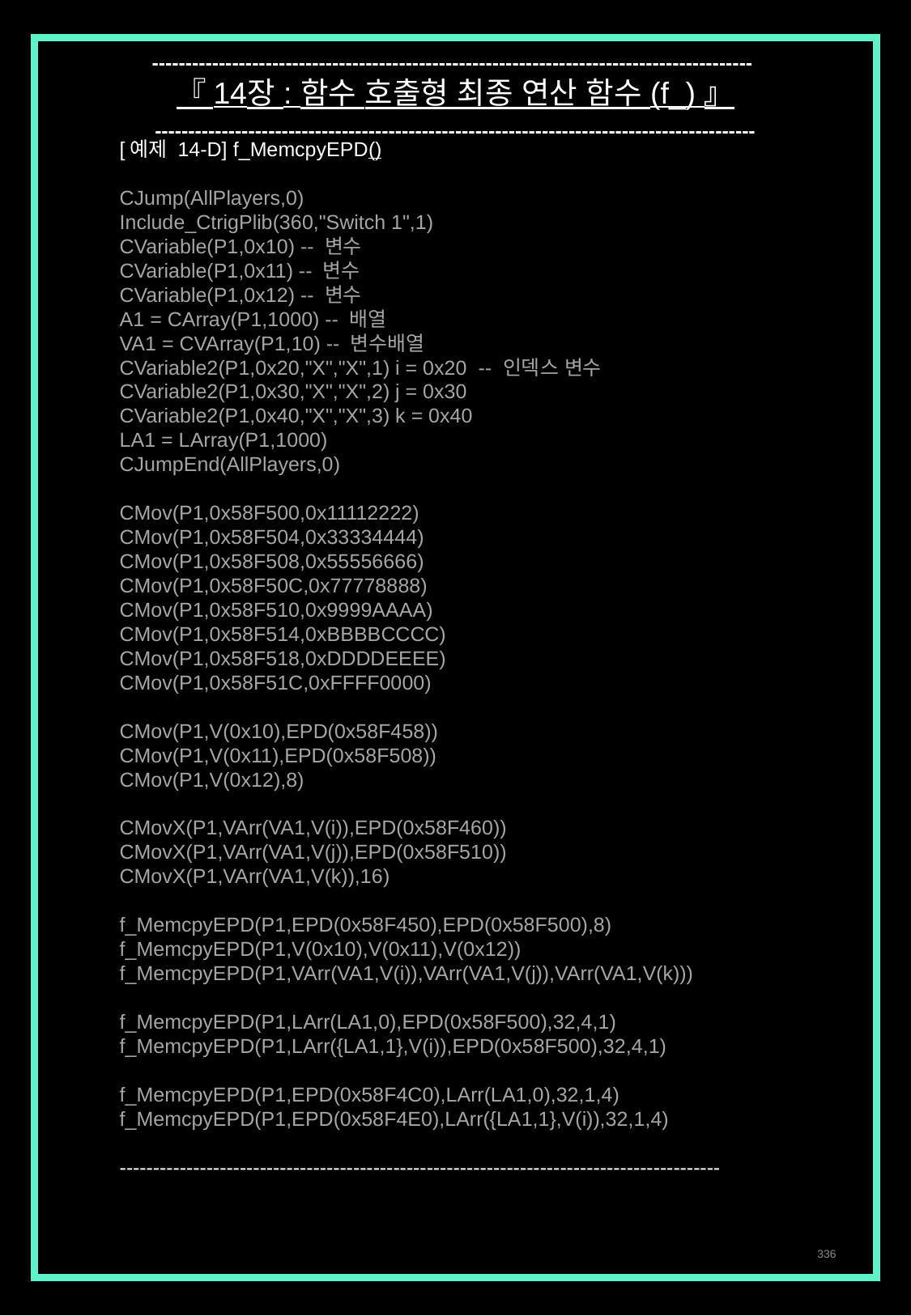

------------------------------------------------------------------------------------------
『 14장 : 함수 호출형 최종 연산 함수 (f_) 』
------------------------------------------------------------------------------------------
[예제 14-D] f_MemcpyEPD()

CJump(AllPlayers,0)
Include_CtrigPlib(360,"Switch 1",1)
CVariable(P1,0x10) -- 변수
CVariable(P1,0x11) -- 변수
CVariable(P1,0x12) -- 변수
A1 = CArray(P1,1000) -- 배열
VA1 = CVArray(P1,10) -- 변수배열
CVariable2(P1,0x20,"X","X",1) i = 0x20  -- 인덱스 변수
CVariable2(P1,0x30,"X","X",2) j = 0x30
CVariable2(P1,0x40,"X","X",3) k = 0x40
LA1 = LArray(P1,1000)
CJumpEnd(AllPlayers,0)

CMov(P1,0x58F500,0x11112222)
CMov(P1,0x58F504,0x33334444)
CMov(P1,0x58F508,0x55556666)
CMov(P1,0x58F50C,0x77778888)
CMov(P1,0x58F510,0x9999AAAA)
CMov(P1,0x58F514,0xBBBBCCCC)
CMov(P1,0x58F518,0xDDDDEEEE)
CMov(P1,0x58F51C,0xFFFF0000)

CMov(P1,V(0x10),EPD(0x58F458))
CMov(P1,V(0x11),EPD(0x58F508))
CMov(P1,V(0x12),8)

CMovX(P1,VArr(VA1,V(i)),EPD(0x58F460))
CMovX(P1,VArr(VA1,V(j)),EPD(0x58F510))
CMovX(P1,VArr(VA1,V(k)),16)

f_MemcpyEPD(P1,EPD(0x58F450),EPD(0x58F500),8)
f_MemcpyEPD(P1,V(0x10),V(0x11),V(0x12))
f_MemcpyEPD(P1,VArr(VA1,V(i)),VArr(VA1,V(j)),VArr(VA1,V(k)))

f_MemcpyEPD(P1,LArr(LA1,0),EPD(0x58F500),32,4,1)
f_MemcpyEPD(P1,LArr({LA1,1},V(i)),EPD(0x58F500),32,4,1)

f_MemcpyEPD(P1,EPD(0x58F4C0),LArr(LA1,0),32,1,4)
f_MemcpyEPD(P1,EPD(0x58F4E0),LArr({LA1,1},V(i)),32,1,4)

------------------------------------------------------------------------------------------
336